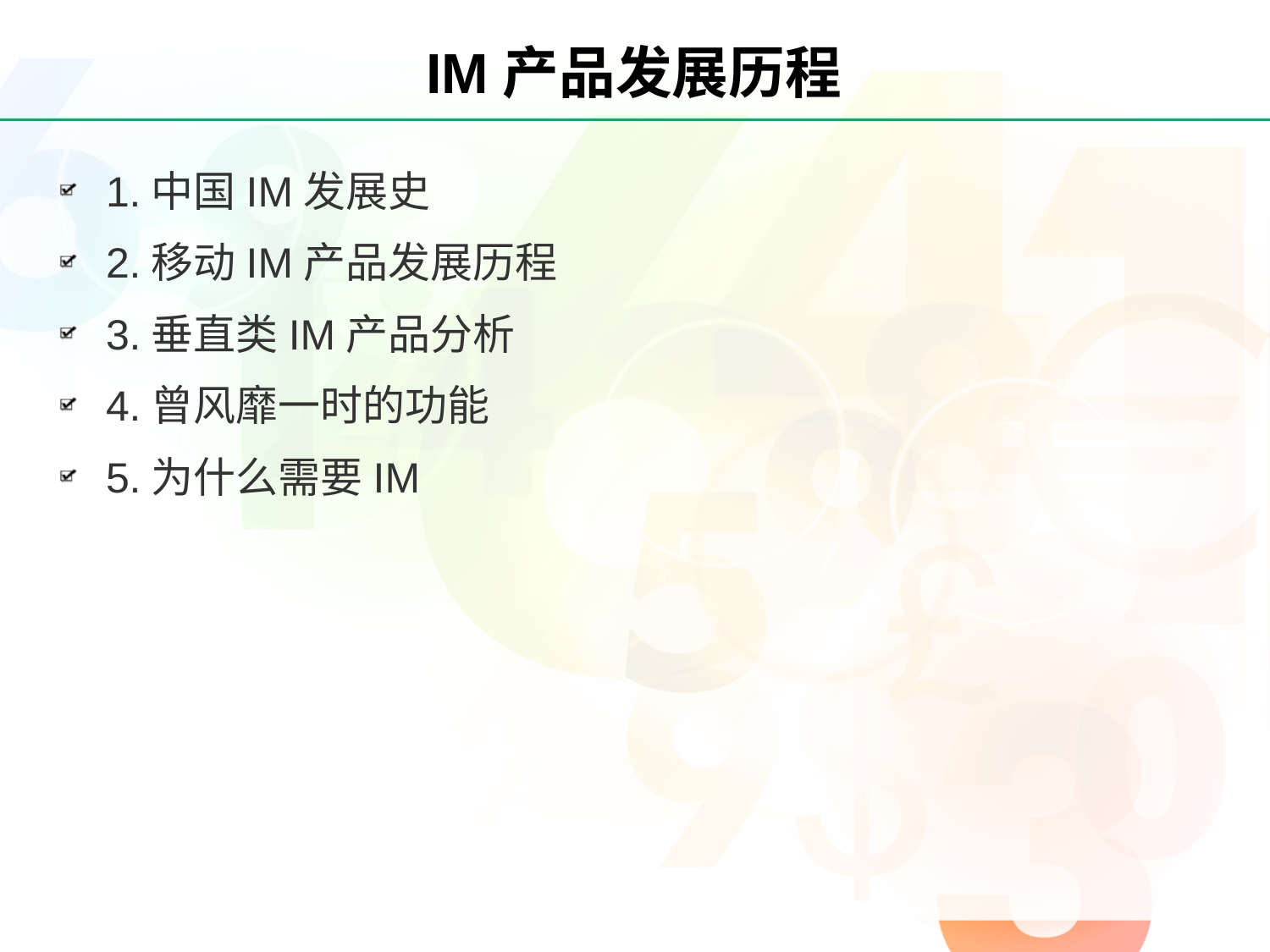

# IM产品发展历程
1.中国IM发展史
2.移动IM产品发展历程
3.垂直类IM产品分析
4.曾风靡一时的功能
5.为什么需要IM